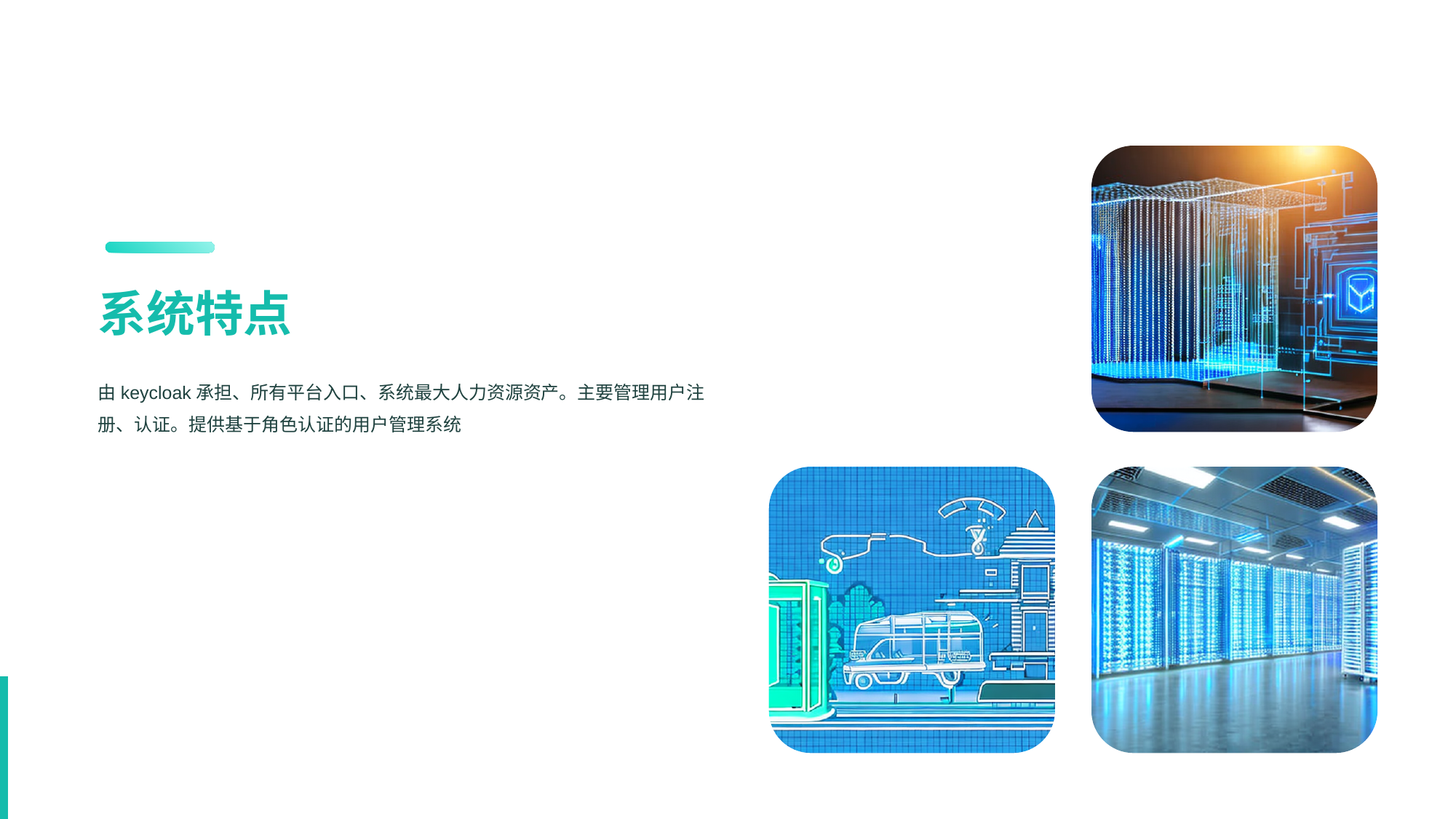

系统特点
由keycloak承担、所有平台入口、系统最大人力资源资产。主要管理用户注册、认证。提供基于角色认证的用户管理系统